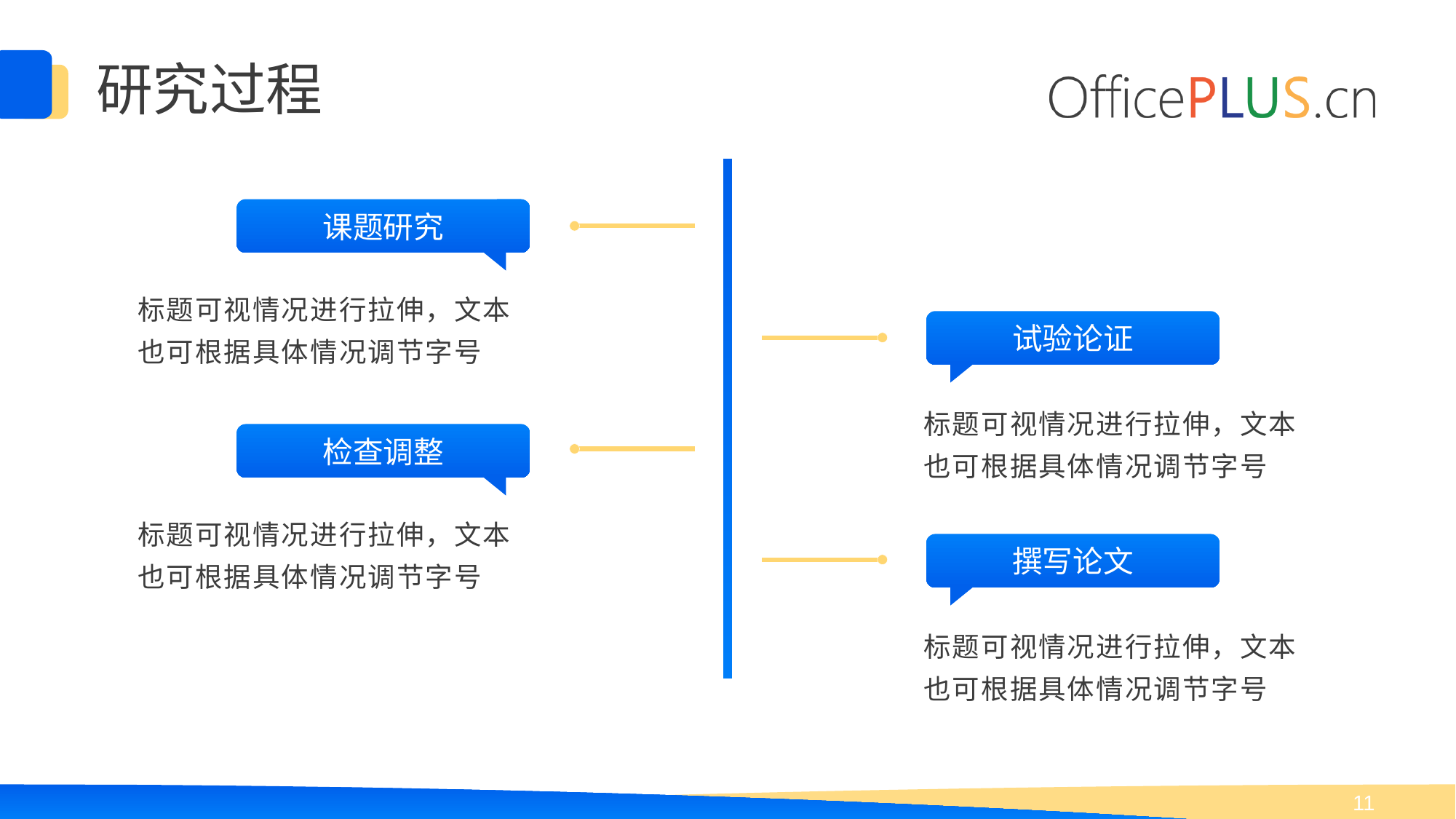

研究过程

课题研究

标题可视情况进行拉伸，文本也可根据具体情况调节字号
试验论证

标题可视情况进行拉伸，文本也可根据具体情况调节字号
检查调整

标题可视情况进行拉伸，文本也可根据具体情况调节字号
撰写论文

标题可视情况进行拉伸，文本也可根据具体情况调节字号